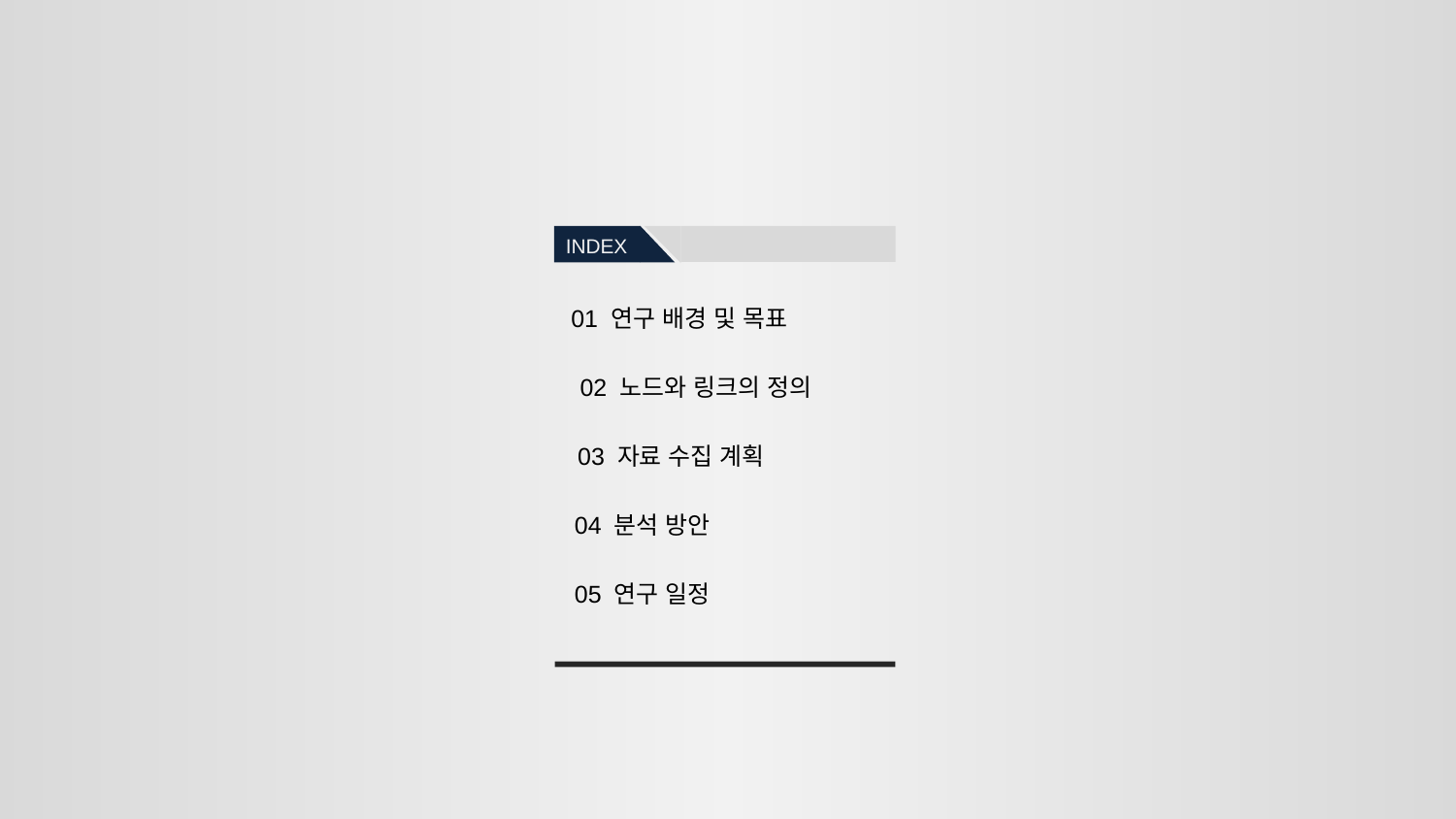

INDEX

01 연구 배경 및 목표
02 노드와 링크의 정의
03 자료 수집 계획
04 분석 방안
05 연구 일정